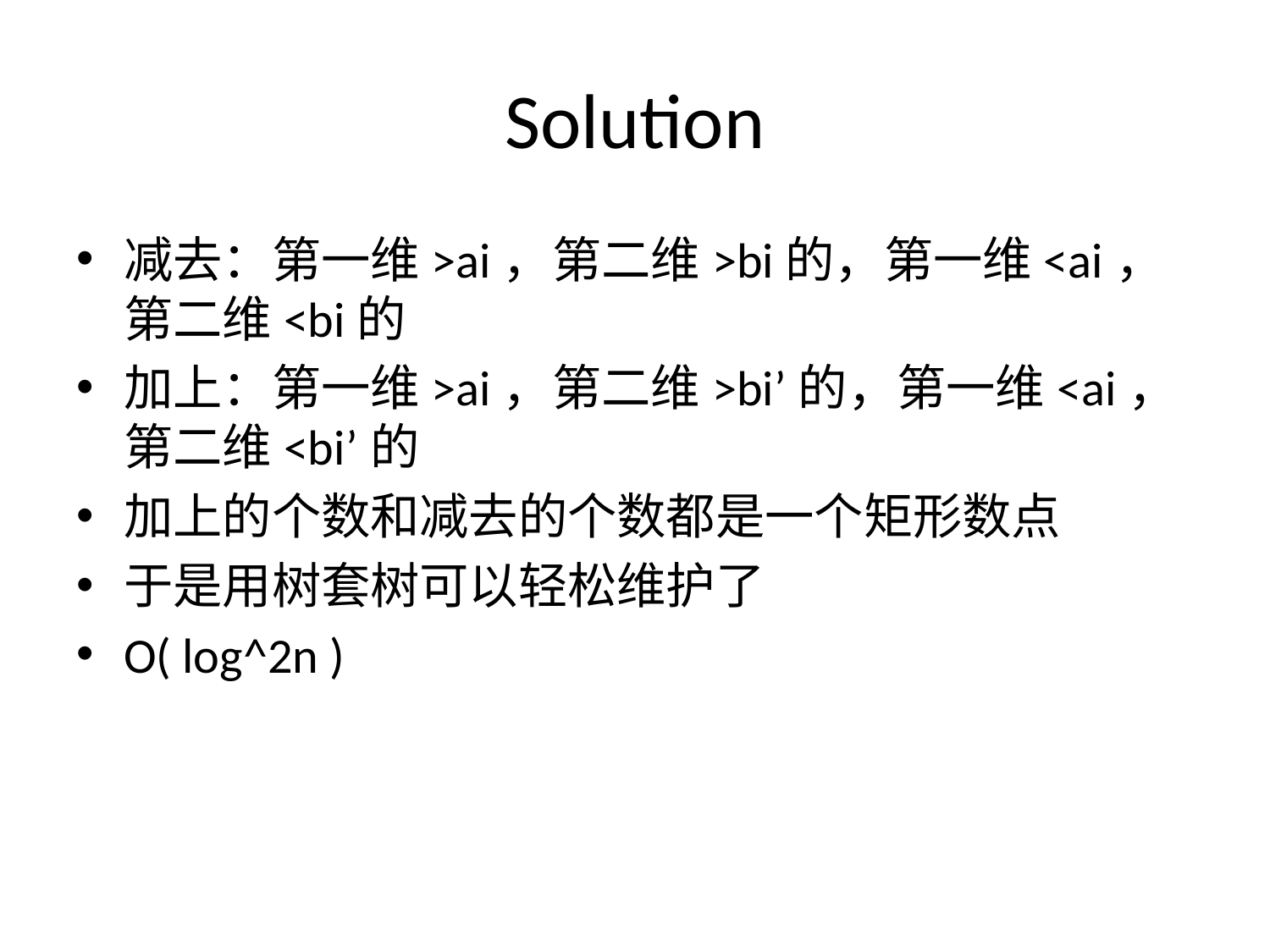

# Solution
减去：第一维>ai，第二维>bi的，第一维<ai，第二维<bi的
加上：第一维>ai，第二维>bi’的，第一维<ai，第二维<bi’的
加上的个数和减去的个数都是一个矩形数点
于是用树套树可以轻松维护了
O( log^2n )